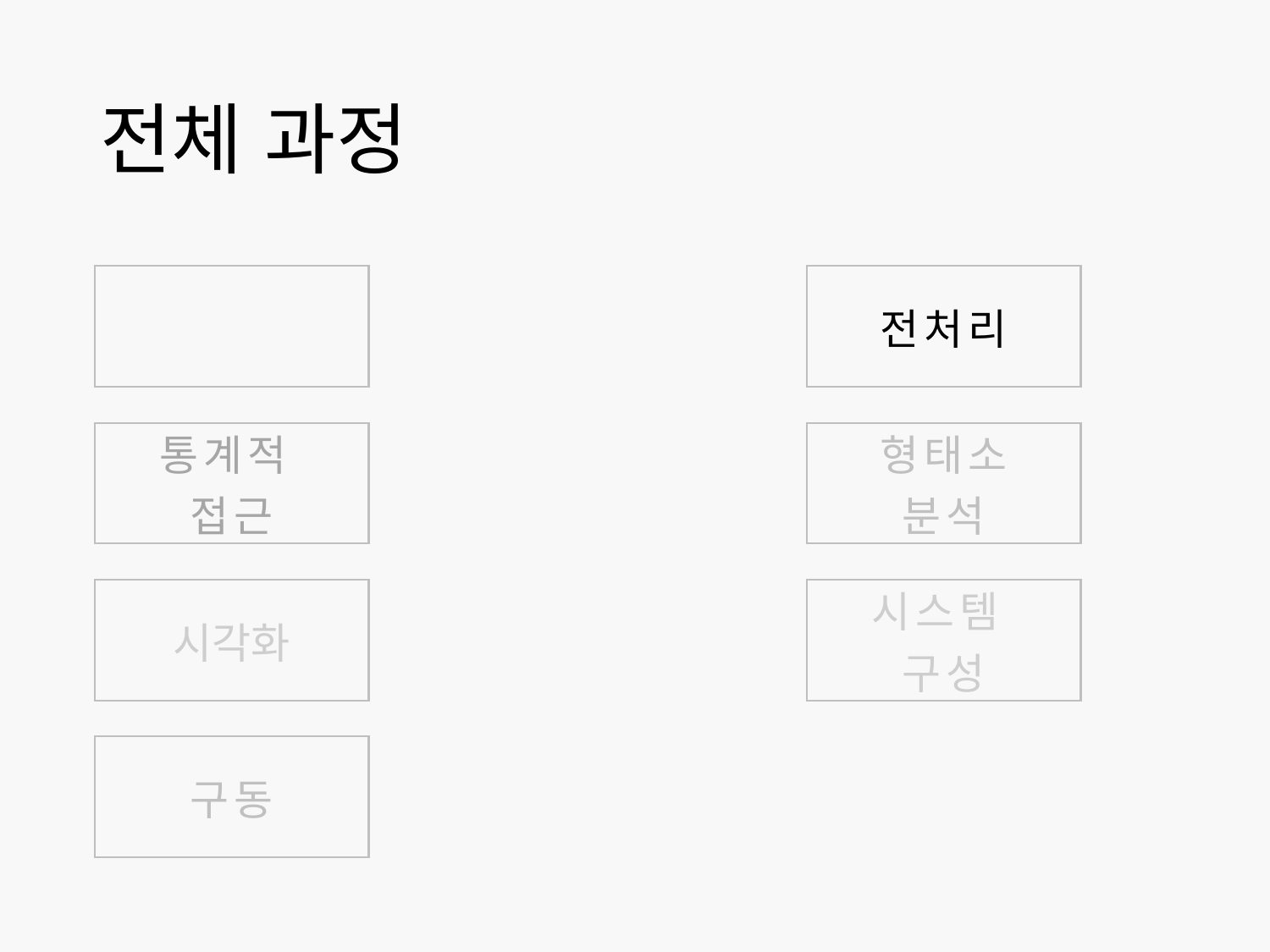

# 전체 과정
통계적
접근
형태소
분석
전처리
구동
시각화
시스템
구성